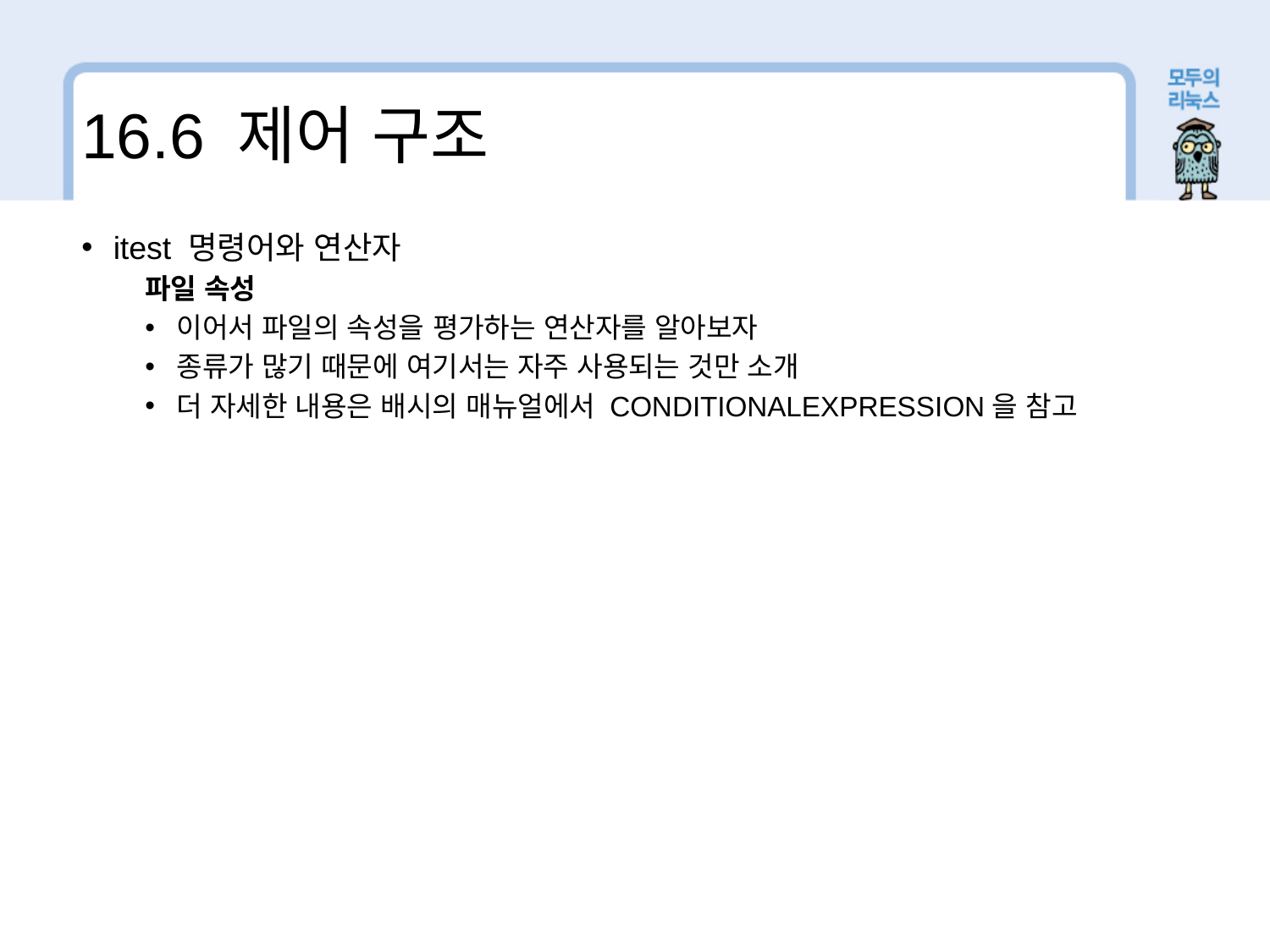

16.6 제어 구조
itest 명령어와 연산자
파일 속성
이어서 파일의 속성을 평가하는 연산자를 알아보자
종류가 많기 때문에 여기서는 자주 사용되는 것만 소개
더 자세한 내용은 배시의 매뉴얼에서 CONDITIONALEXPRESSION을 참고